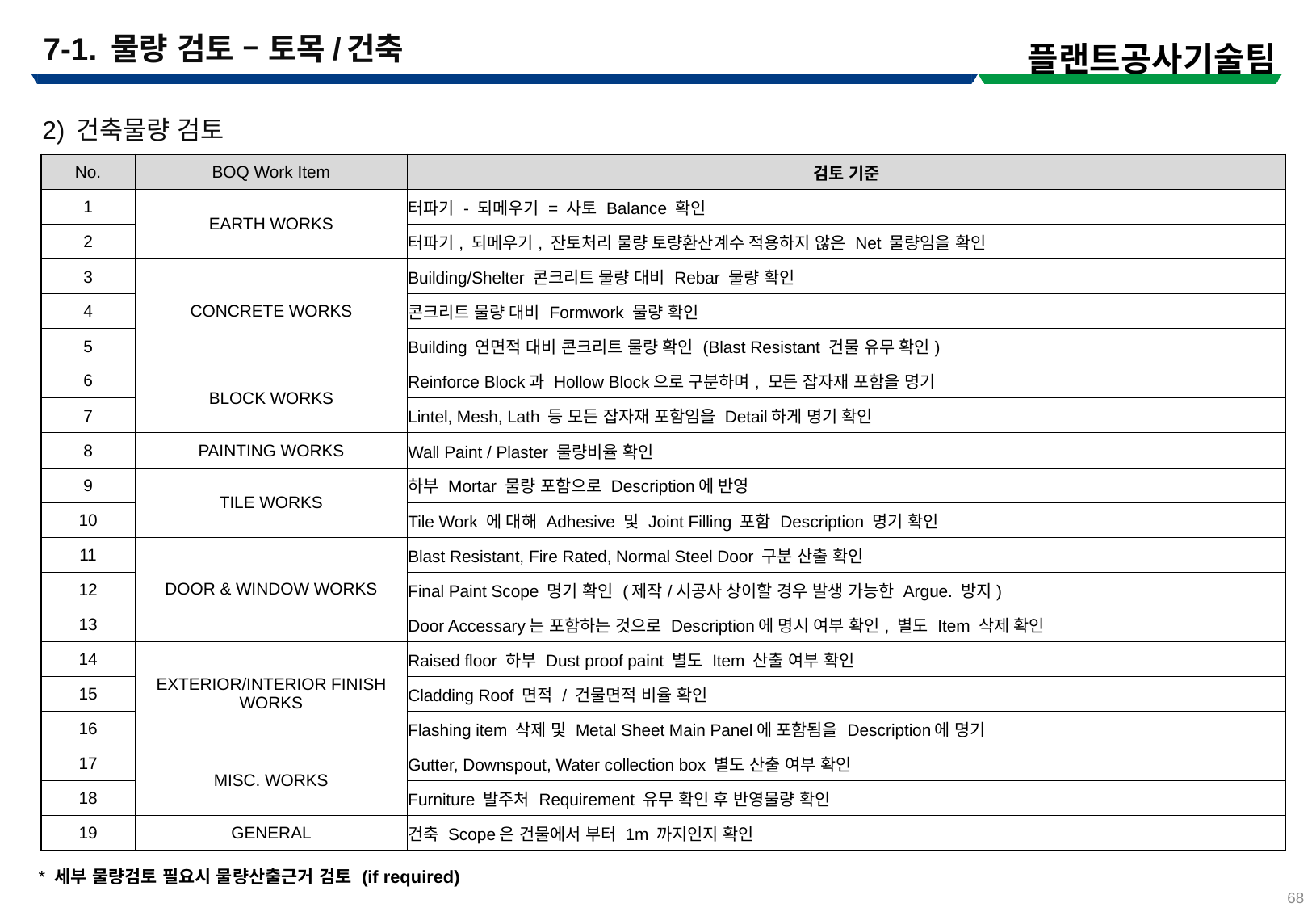

7-1. 물량 검토 – 토목/건축

플랜트공사기술팀
2) 건축물량 검토
| No. | BOQ Work Item | 검토 기준 |
| --- | --- | --- |
| 1 | EARTH WORKS | 터파기 - 되메우기 = 사토 Balance 확인 |
| 2 |  | 터파기, 되메우기, 잔토처리 물량 토량환산계수 적용하지 않은 Net 물량임을 확인 |
| 3 | CONCRETE WORKS | Building/Shelter 콘크리트 물량 대비 Rebar 물량 확인 |
| 4 |  | 콘크리트 물량 대비 Formwork 물량 확인 |
| 5 |  | Building 연면적 대비 콘크리트 물량 확인 (Blast Resistant 건물 유무 확인) |
| 6 | BLOCK WORKS | Reinforce Block과 Hollow Block으로 구분하며, 모든 잡자재 포함을 명기 |
| 7 |  | Lintel, Mesh, Lath 등 모든 잡자재 포함임을 Detail하게 명기 확인 |
| 8 | PAINTING WORKS | Wall Paint / Plaster 물량비율 확인 |
| 9 | TILE WORKS | 하부 Mortar 물량 포함으로 Description에 반영 |
| 10 |  | Tile Work 에 대해 Adhesive 및 Joint Filling 포함 Description 명기 확인 |
| 11 | DOOR & WINDOW WORKS | Blast Resistant, Fire Rated, Normal Steel Door 구분 산출 확인 |
| 12 |  | Final Paint Scope 명기 확인 (제작/시공사 상이할 경우 발생 가능한 Argue. 방지) |
| 13 |  | Door Accessary는 포함하는 것으로 Description에 명시 여부 확인, 별도 Item 삭제 확인 |
| 14 | EXTERIOR/INTERIOR FINISH WORKS | Raised floor 하부 Dust proof paint 별도 Item 산출 여부 확인 |
| 15 |  | Cladding Roof 면적 / 건물면적 비율 확인 |
| 16 |  | Flashing item 삭제 및 Metal Sheet Main Panel에 포함됨을 Description에 명기 |
| 17 | MISC. WORKS | Gutter, Downspout, Water collection box 별도 산출 여부 확인 |
| 18 |  | Furniture 발주처 Requirement 유무 확인 후 반영물량 확인 |
| 19 | GENERAL | 건축 Scope은 건물에서 부터 1m 까지인지 확인 |
* 세부 물량검토 필요시 물량산출근거 검토 (if required)
68